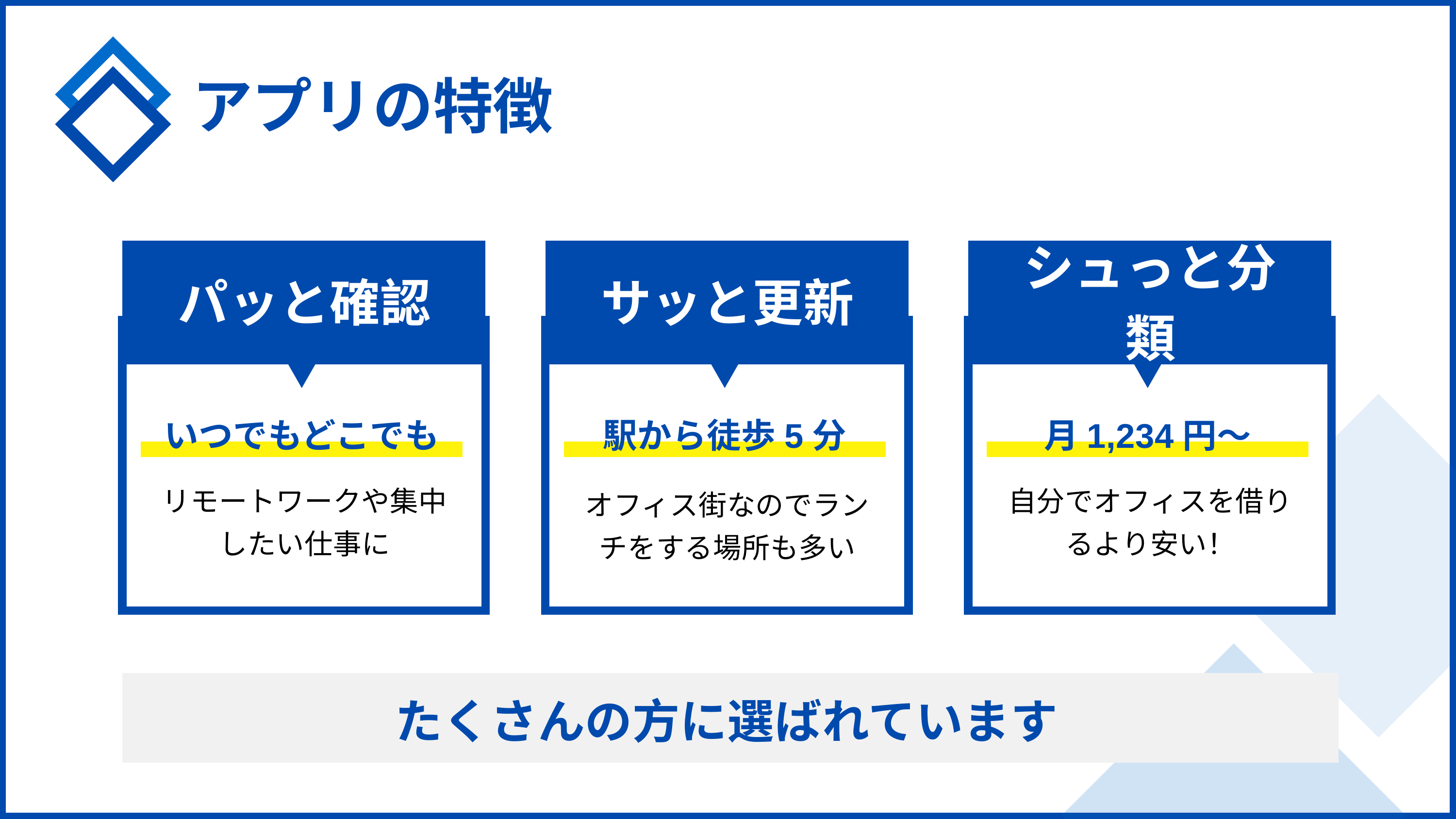

アプリの特徴
シュっと分類

パッと確認
サッと更新
いつでもどこでも
駅から徒歩5分
月1,234円〜

リモートワークや集中したい仕事に
自分でオフィスを借りるより安い！
オフィス街なのでランチをする場所も多い

たくさんの方に選ばれています